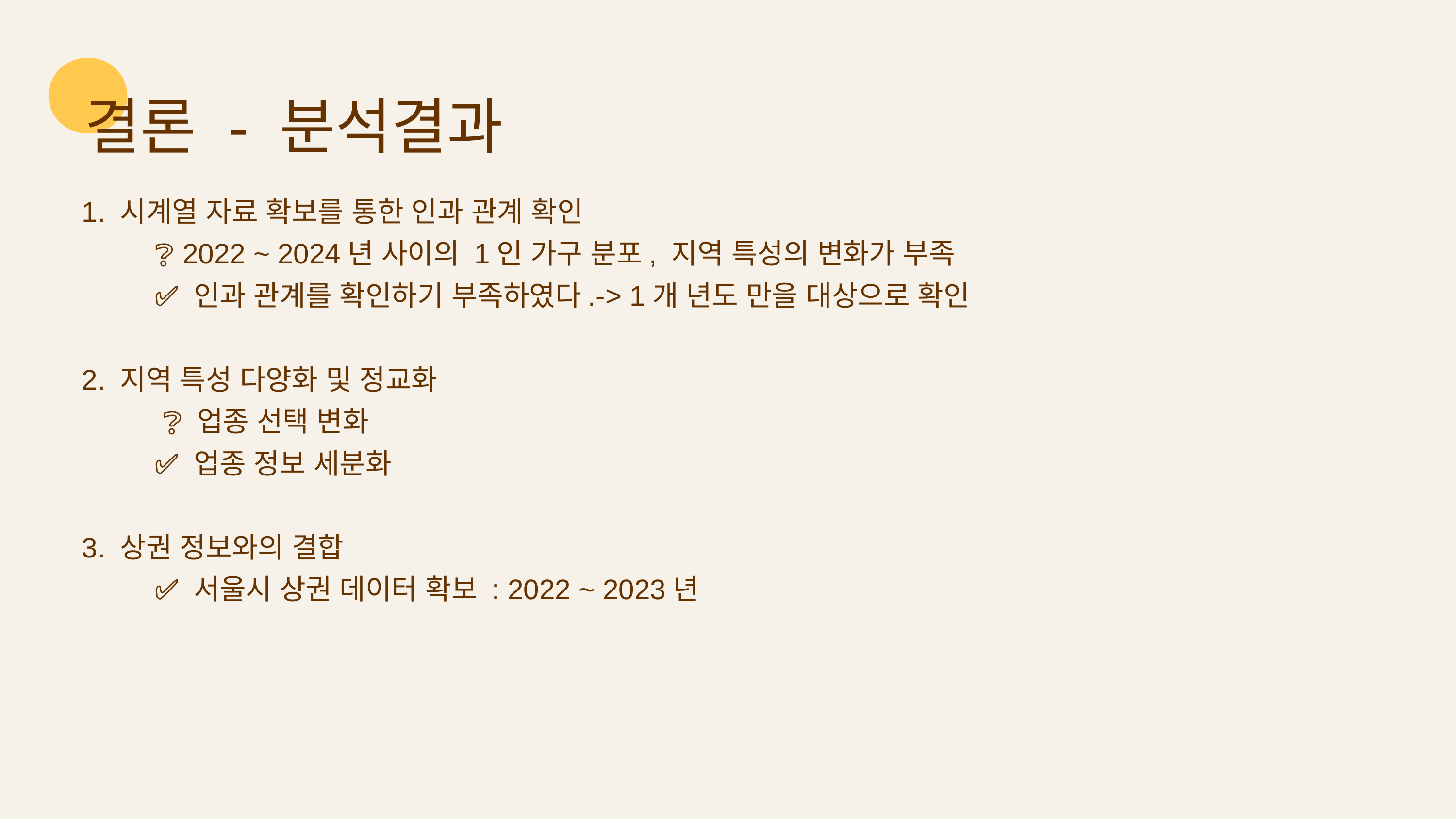

결론 - 분석결과
1. 시계열 자료 확보를 통한 인과 관계 확인
	❔ 2022 ~ 2024년 사이의 1인 가구 분포, 지역 특성의 변화가 부족
	✅ 인과 관계를 확인하기 부족하였다.-> 1개 년도 만을 대상으로 확인

2. 지역 특성 다양화 및 정교화
	 ❔ 업종 선택 변화
	✅ 업종 정보 세분화

3. 상권 정보와의 결합
	✅ 서울시 상권 데이터 확보 : 2022 ~ 2023년